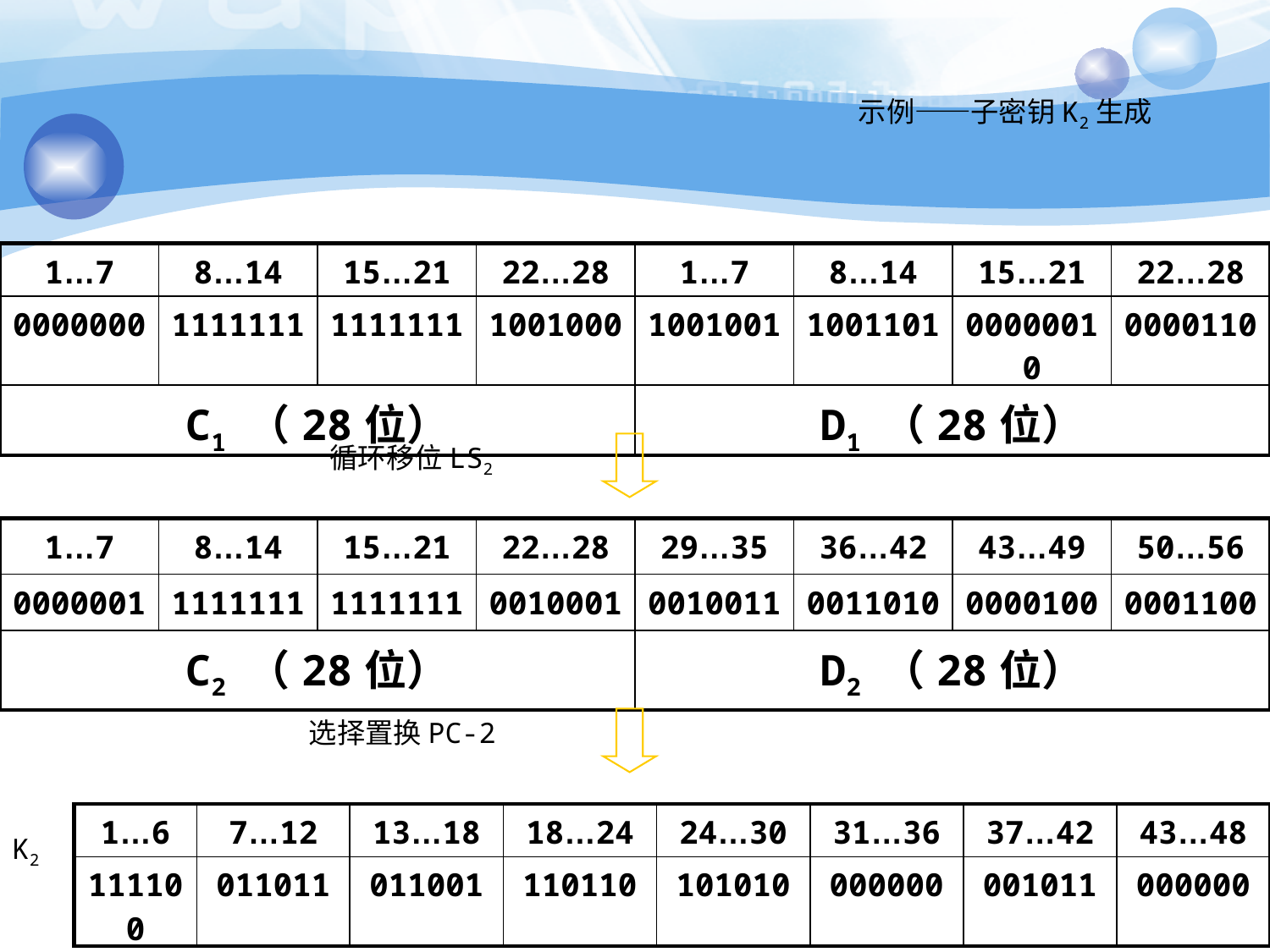

# 示例——子密钥K2生成
| 1…7 | 8…14 | 15…21 | 22…28 | 1…7 | 8…14 | 15…21 | 22…28 |
| --- | --- | --- | --- | --- | --- | --- | --- |
| 0000000 | 1111111 | 1111111 | 1001000 | 1001001 | 1001101 | 00000010 | 0000110 |
| C1 （28位） |  |  |  | D1 （28位） |  |  |  |
循环移位LS2

| 1…7 | 8…14 | 15…21 | 22…28 | 29…35 | 36…42 | 43…49 | 50…56 |
| --- | --- | --- | --- | --- | --- | --- | --- |
| 0000001 | 1111111 | 1111111 | 0010001 | 0010011 | 0011010 | 0000100 | 0001100 |
| C2 （28位） |  |  |  | D2 （28位） |  |  |  |
选择置换PC-2

| 1…6 | 7…12 | 13…18 | 18…24 | 24…30 | 31…36 | 37…42 | 43…48 |
| --- | --- | --- | --- | --- | --- | --- | --- |
| 111100 | 011011 | 011001 | 110110 | 101010 | 000000 | 001011 | 000000 |
K2